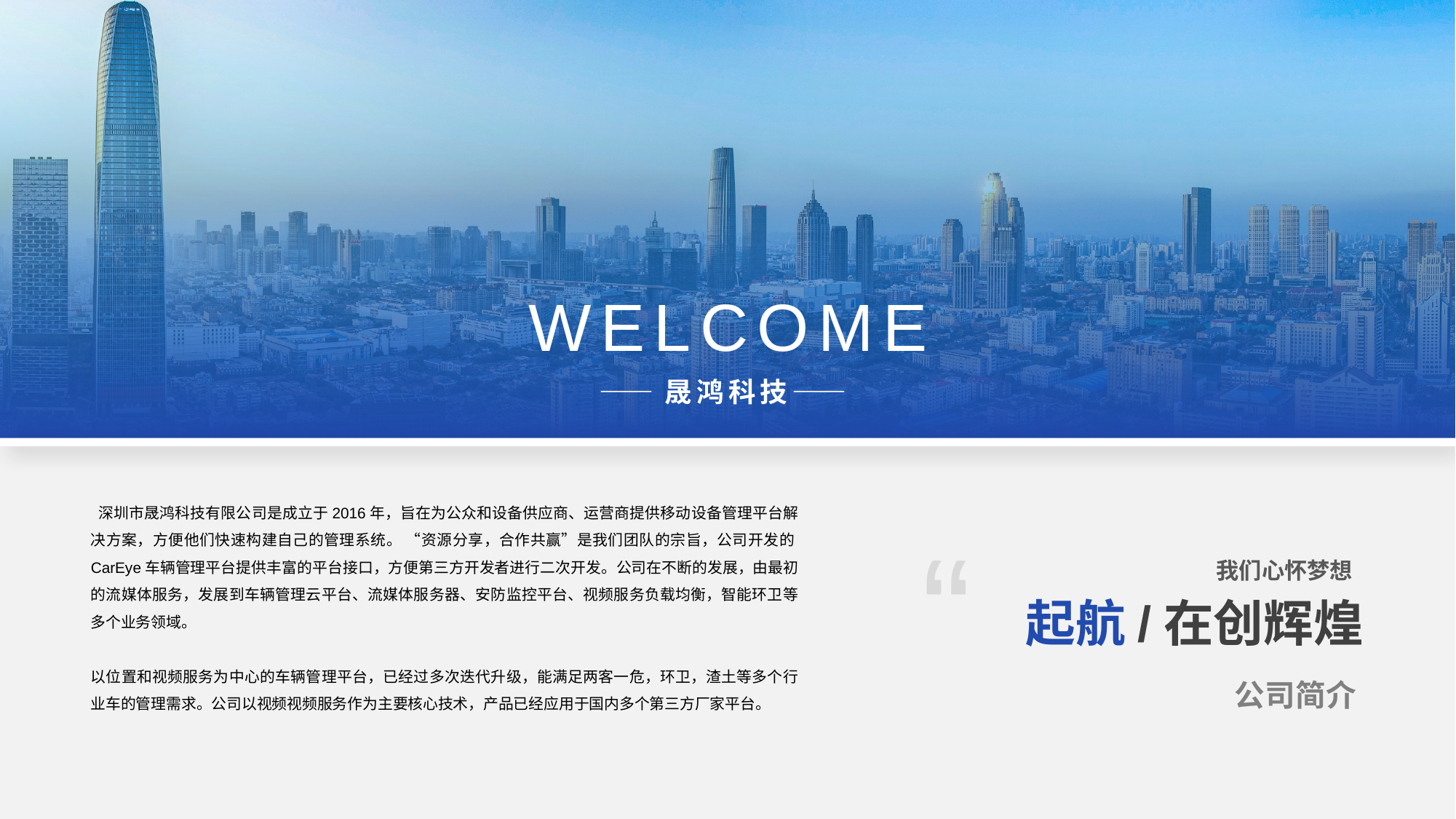

WELCOME
——晟鸿科技——

 深圳市晟鸿科技有限公司是成立于2016年，旨在为公众和设备供应商、运营商提供移动设备管理平台解决方案，方便他们快速构建自己的管理系统。 “资源分享，合作共赢”是我们团队的宗旨，公司开发的CarEye车辆管理平台提供丰富的平台接口，方便第三方开发者进行二次开发。公司在不断的发展，由最初的流媒体服务，发展到车辆管理云平台、流媒体服务器、安防监控平台、视频服务负载均衡，智能环卫等多个业务领域。

以位置和视频服务为中心的车辆管理平台，已经过多次迭代升级，能满足两客一危，环卫，渣土等多个行业车的管理需求。公司以视频视频服务作为主要核心技术，产品已经应用于国内多个第三方厂家平台。
“
我们心怀梦想
起航/在创辉煌
公司简介